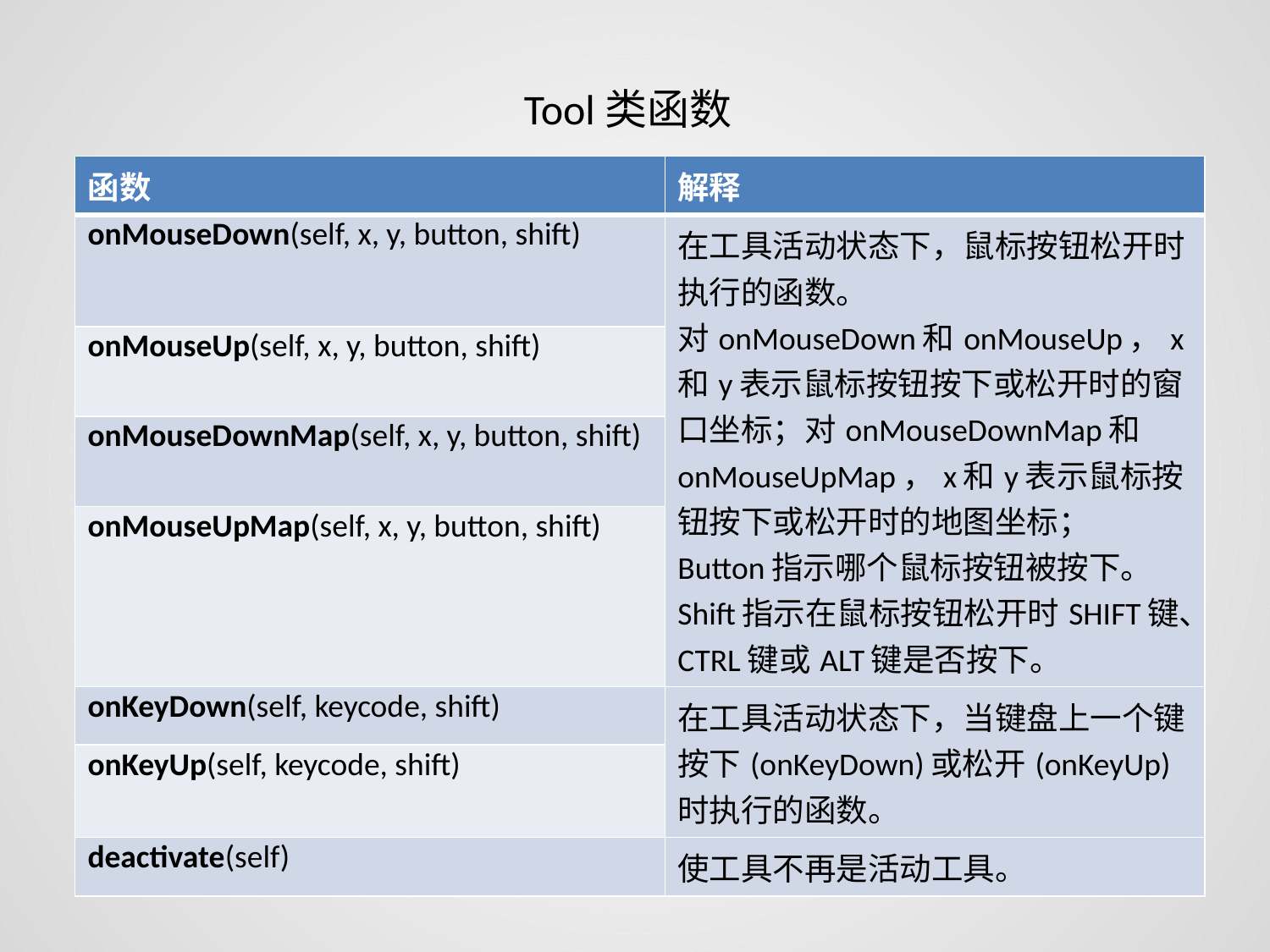

Tool类函数
| 函数 | 解释 |
| --- | --- |
| onMouseDown(self, x, y, button, shift) | 在工具活动状态下，鼠标按钮松开时执行的函数。 对onMouseDown和onMouseUp，x和y表示鼠标按钮按下或松开时的窗口坐标；对onMouseDownMap和onMouseUpMap，x和y表示鼠标按钮按下或松开时的地图坐标； Button指示哪个鼠标按钮被按下。 Shift指示在鼠标按钮松开时SHIFT键、CTRL键或ALT键是否按下。 |
| onMouseUp(self, x, y, button, shift) |  |
| onMouseDownMap(self, x, y, button, shift) |  |
| onMouseUpMap(self, x, y, button, shift) |  |
| onKeyDown(self, keycode, shift) | 在工具活动状态下，当键盘上一个键按下(onKeyDown)或松开(onKeyUp)时执行的函数。 |
| onKeyUp(self, keycode, shift) |  |
| deactivate(self) | 使工具不再是活动工具。 |